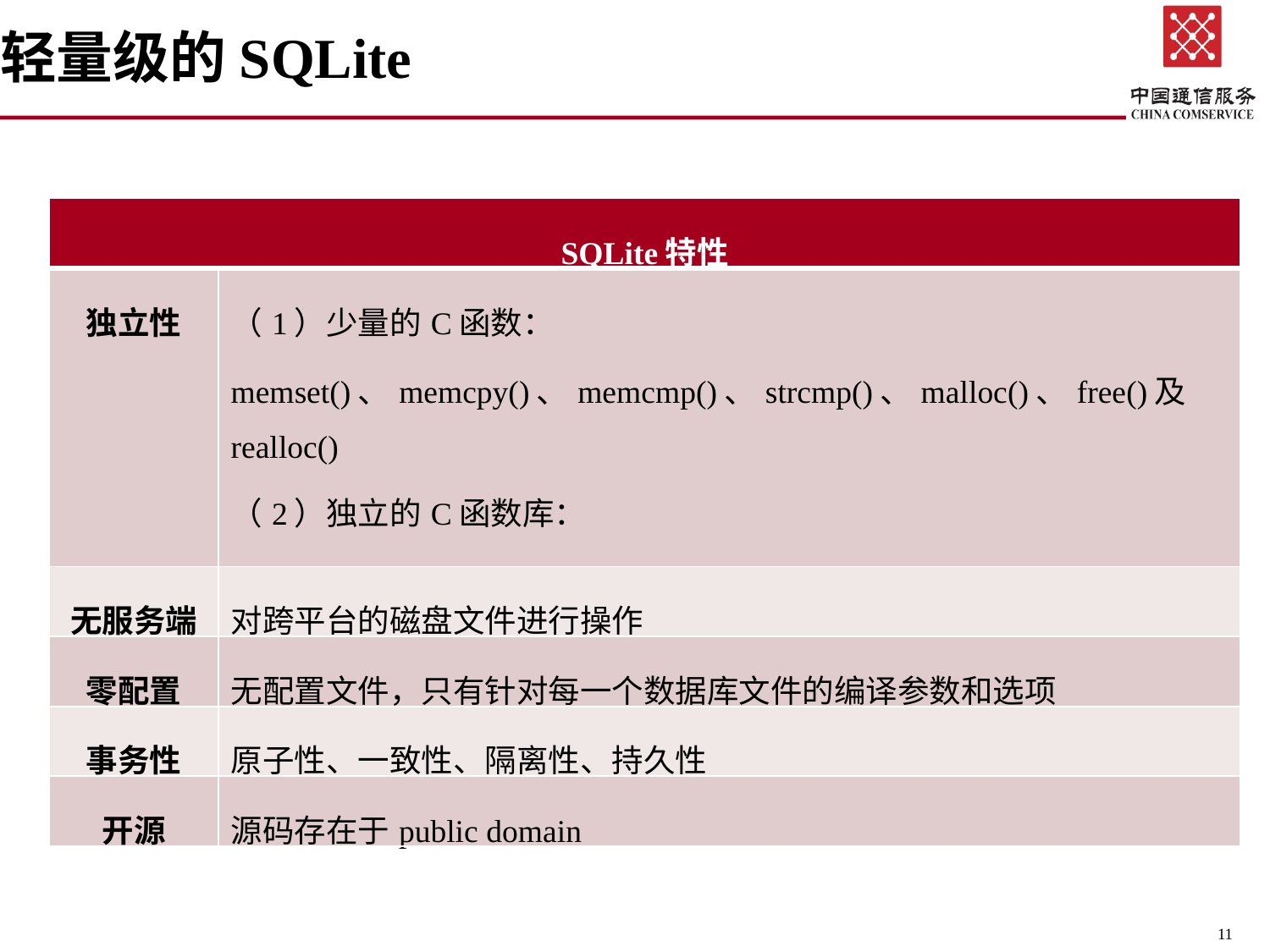

# 轻量级的SQLite

| SQLite特性 |  |
| --- | --- |
| 独立性 | （1）少量的C函数： memset()、memcpy()、memcmp()、strcmp()、malloc()、free()及realloc() （2）独立的C函数库： sqlite3.c、sqlite3.h 、sqlite3ext.h及libsqlite3.so |
| 无服务端 | 对跨平台的磁盘文件进行操作 |
| 零配置 | 无配置文件，只有针对每一个数据库文件的编译参数和选项 |
| 事务性 | 原子性、一致性、隔离性、持久性 |
| 开源 | 源码存在于public domain |